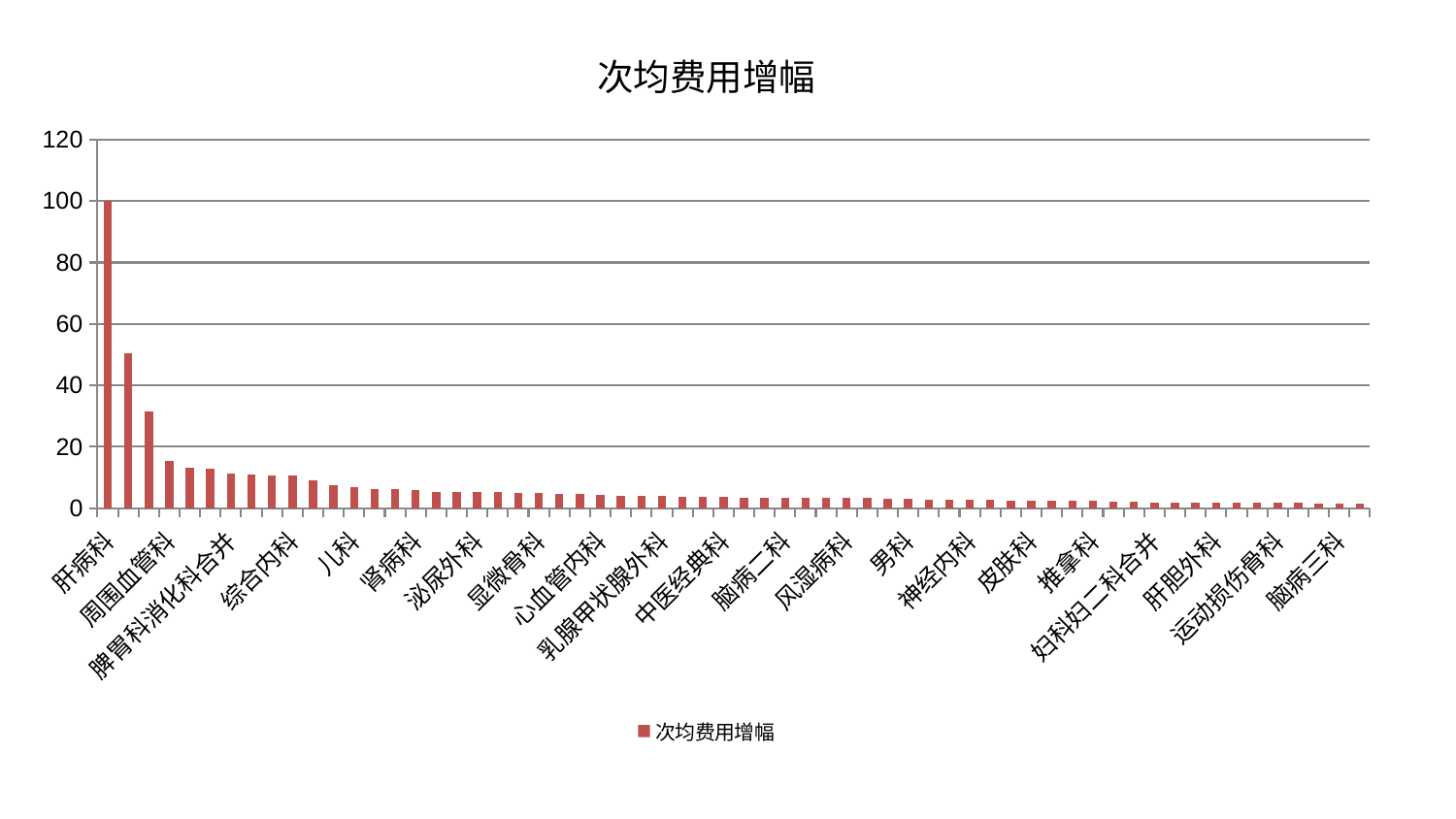

### Chart: 次均费用增幅

| Category | 次均费用增幅 |
|---|---|
| 肝病科 | 99.99999999999999 |
| 美容皮肤科 | 50.485845163666845 |
| 耳鼻喉科 | 31.534900964581674 |
| 周围血管科 | 15.566407785113414 |
| 老年医学科 | 13.048128614333816 |
| 小儿推拿科 | 12.998986270104128 |
| 脾胃科消化科合并 | 11.386627713686307 |
| 微创骨科 | 11.121376189086682 |
| 身心医学科 | 10.731422542422132 |
| 综合内科 | 10.677170570994628 |
| 胸外科 | 9.206567462358077 |
| 心病三科 | 7.624131783916055 |
| 儿科 | 6.754741551380049 |
| 肛肠科 | 6.295265150591332 |
| 西区重症医学科 | 6.237675837049954 |
| 肾病科 | 5.923056745081174 |
| 口腔科 | 5.404759612475005 |
| 产科 | 5.395563767897953 |
| 泌尿外科 | 5.260283560234989 |
| 肾脏内科 | 5.177367847987679 |
| 中医外治中心 | 5.028272945038474 |
| 显微骨科 | 4.924948756624488 |
| 东区重症医学科 | 4.656635996324018 |
| 心病四科 | 4.596369937240058 |
| 心血管内科 | 4.278269136031204 |
| 普通外科 | 4.1402665508568885 |
| 关节骨科 | 4.104728114547601 |
| 乳腺甲状腺外科 | 3.9626886939575523 |
| 重症医学科 | 3.865521664582898 |
| 骨科 | 3.8465599514715905 |
| 中医经典科 | 3.7137217901769244 |
| 创伤骨科 | 3.5150008034145657 |
| 肿瘤内科 | 3.4333737511059956 |
| 脑病二科 | 3.370163645521939 |
| 呼吸内科 | 3.3148791064133247 |
| 内分泌科 | 3.3006295846661184 |
| 风湿病科 | 3.276476295623984 |
| 脾胃病科 | 3.2740832936921214 |
| 脑病一科 | 3.2076057825980495 |
| 男科 | 3.0247129088789384 |
| 东区肾病科 | 2.9117710617604193 |
| 妇二科 | 2.694772674569739 |
| 神经内科 | 2.6913630364845833 |
| 妇科 | 2.6833701895889503 |
| 神经外科 | 2.5713641138082948 |
| 皮肤科 | 2.5621601458537824 |
| 眼科 | 2.540346562673736 |
| 针灸科 | 2.513957663304023 |
| 推拿科 | 2.3283872621912822 |
| 心病二科 | 2.0664613646043803 |
| 心病一科 | 2.028671588672317 |
| 妇科妇二科合并 | 1.9650296523044861 |
| 脊柱骨科 | 1.8703309828144694 |
| 治未病中心 | 1.8505604162454063 |
| 肝胆外科 | 1.8452276841576236 |
| 小儿骨科 | 1.805823113392947 |
| 血液科 | 1.7965586291546372 |
| 运动损伤骨科 | 1.7662105721133394 |
| 康复科 | 1.6786942066094583 |
| 消化内科 | 1.6680601977172105 |
| 脑病三科 | 1.5813761466083918 |
| 医院 | 1.5670773526133583 |
223